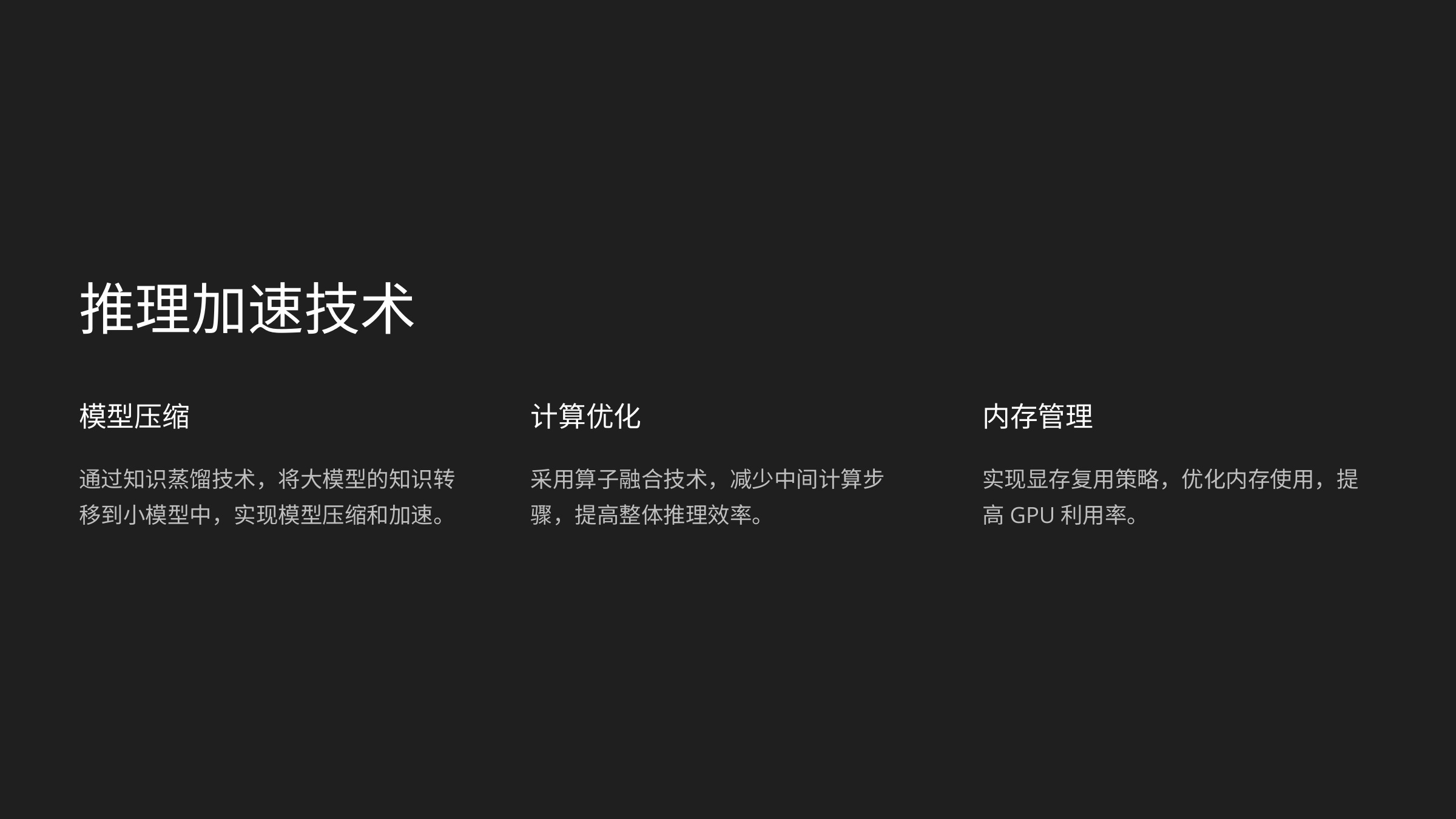

推理加速技术
模型压缩
计算优化
内存管理
通过知识蒸馏技术，将大模型的知识转移到小模型中，实现模型压缩和加速。
采用算子融合技术，减少中间计算步骤，提高整体推理效率。
实现显存复用策略，优化内存使用，提高GPU利用率。